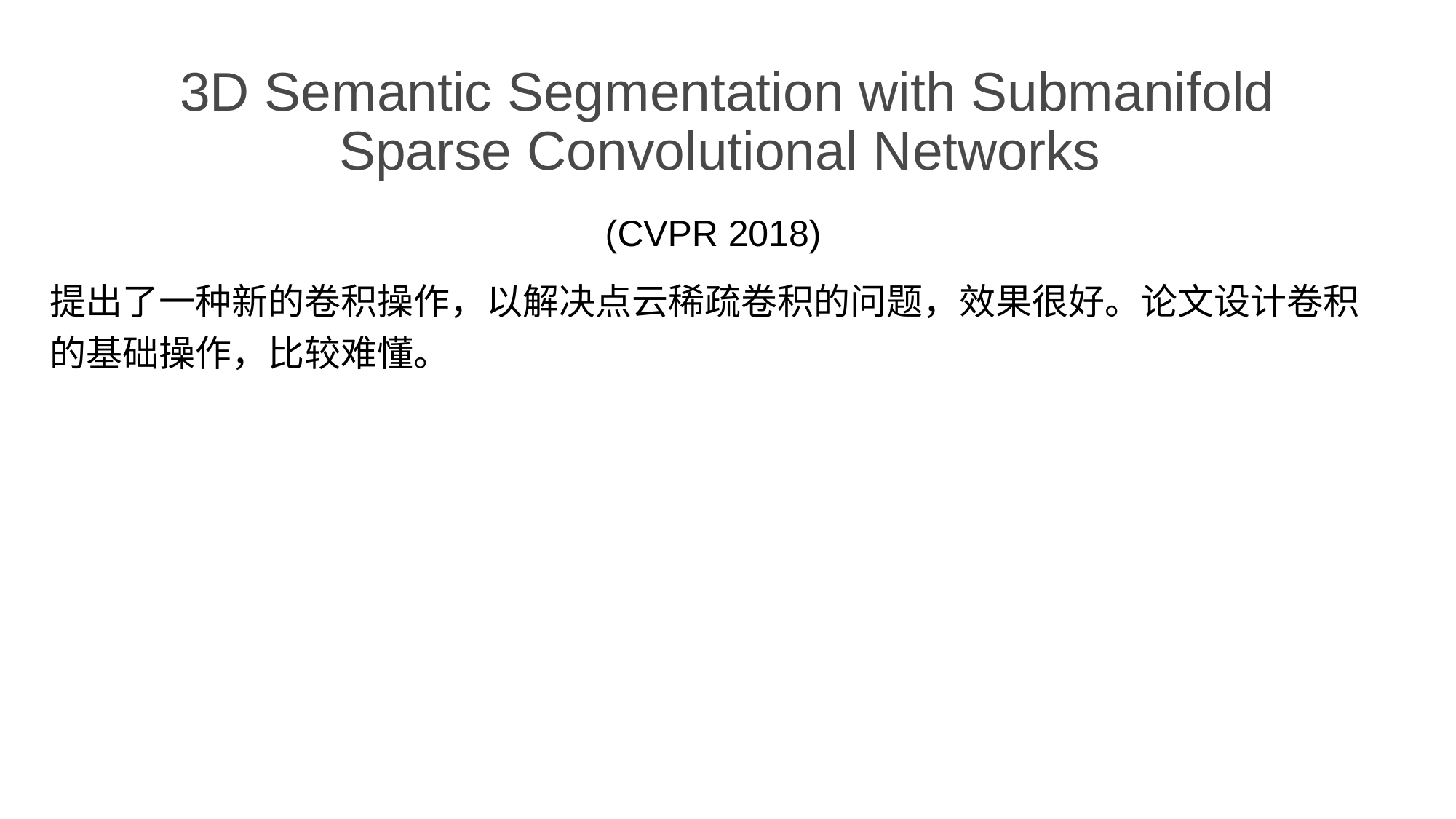

# 3D Semantic Segmentation with Submanifold Sparse Convolutional Networks
(CVPR 2018)
提出了一种新的卷积操作，以解决点云稀疏卷积的问题，效果很好。论文设计卷积的基础操作，比较难懂。